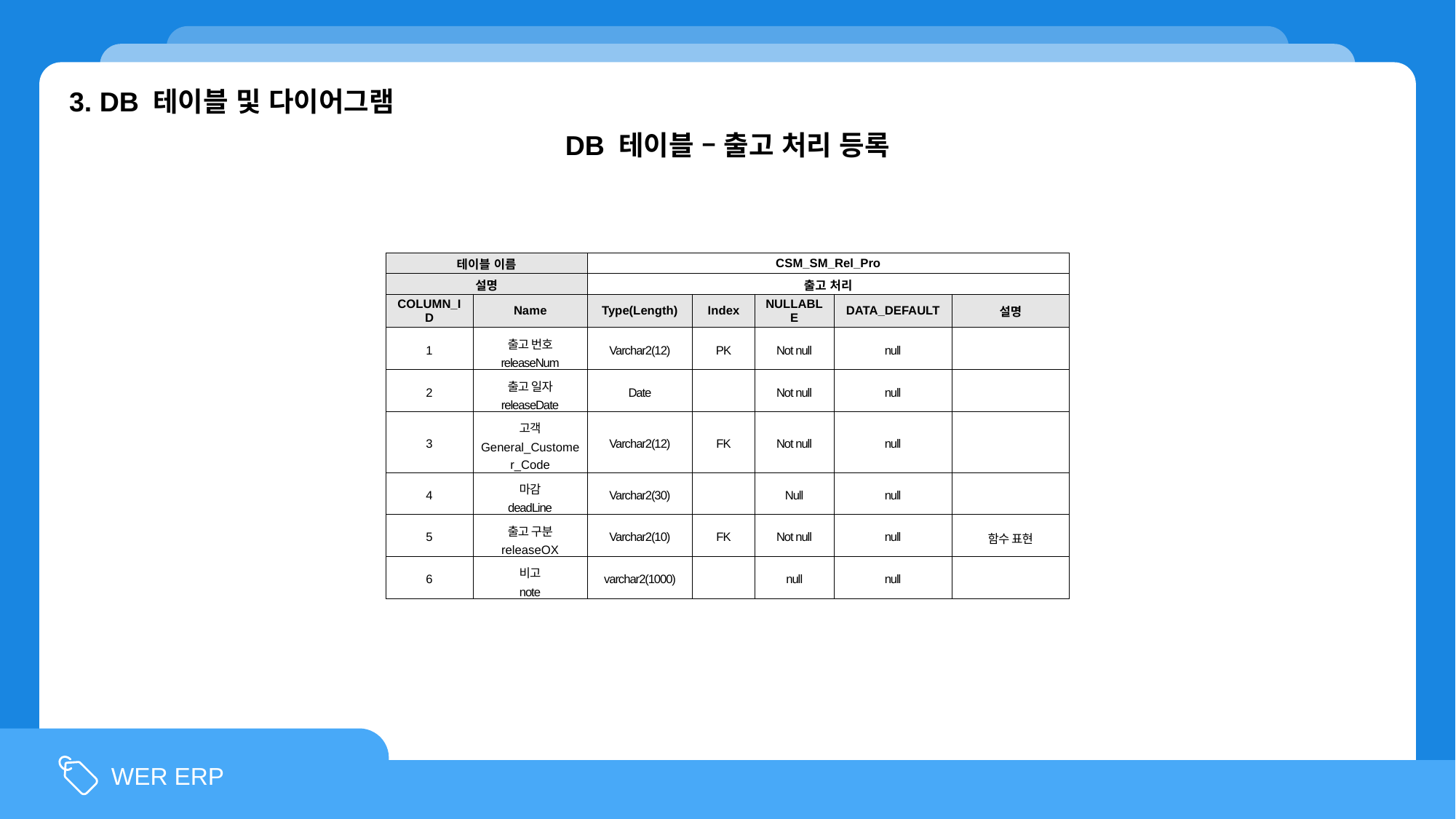

3. DB 테이블 및 다이어그램
DB 테이블 – 출고 처리 등록
| 테이블 이름 |  | CSM\_SM\_Rel\_Pro |  |  |  |  |
| --- | --- | --- | --- | --- | --- | --- |
| 설명 |  | 출고 처리 |  |  |  |  |
| COLUMN\_ID | Name | Type(Length) | Index | NULLABLE | DATA\_DEFAULT | 설명 |
| 1 | 출고 번호 releaseNum | Varchar2(12) | PK | Not null | null |  |
| 2 | 출고 일자 releaseDate | Date |  | Not null | null |  |
| 3 | 고객 General\_Customer\_Code | Varchar2(12) | FK | Not null | null |  |
| 4 | 마감 deadLine | Varchar2(30) |  | Null | null |  |
| 5 | 출고 구분 releaseOX | Varchar2(10) | FK | Not null | null | 함수 표현 |
| 6 | 비고 note | varchar2(1000) |  | null | null |  |

WER ERP